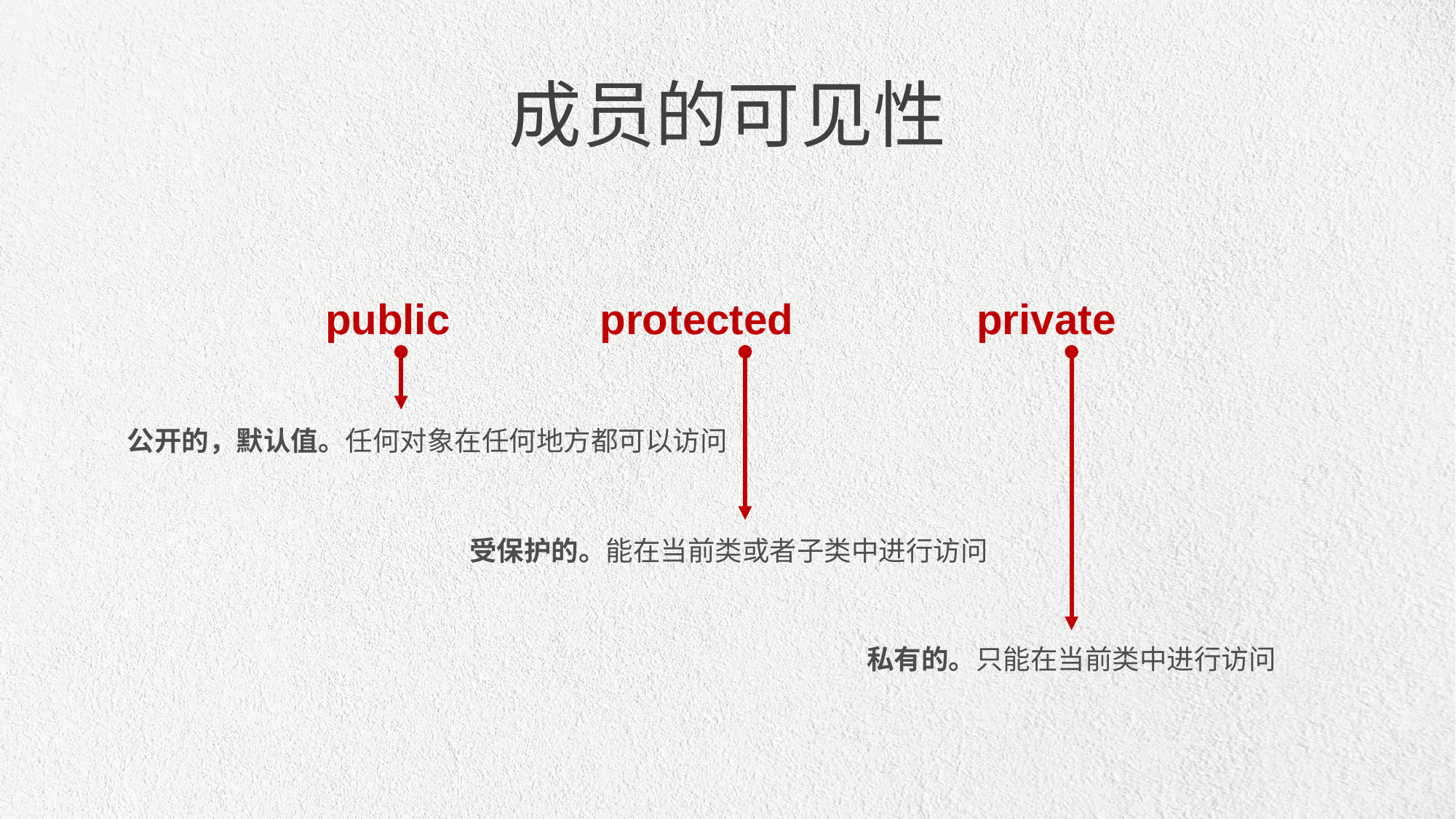

成员的可见性
public
protected
private
公开的，默认值。任何对象在任何地方都可以访问
受保护的。能在当前类或者子类中进行访问
私有的。只能在当前类中进行访问